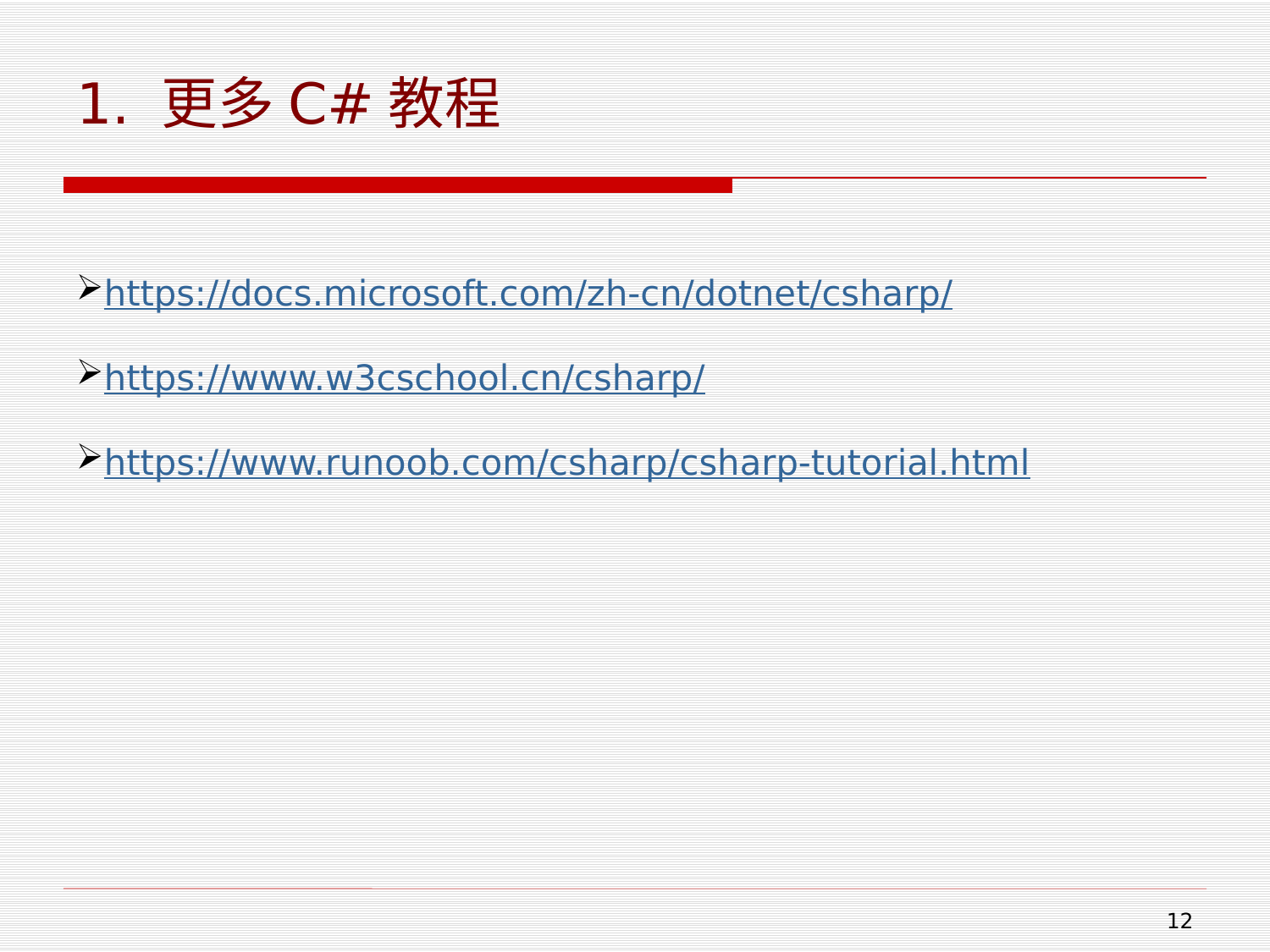

# 1. 更多C#教程
https://docs.microsoft.com/zh-cn/dotnet/csharp/

https://www.w3cschool.cn/csharp/

https://www.runoob.com/csharp/csharp-tutorial.html

12